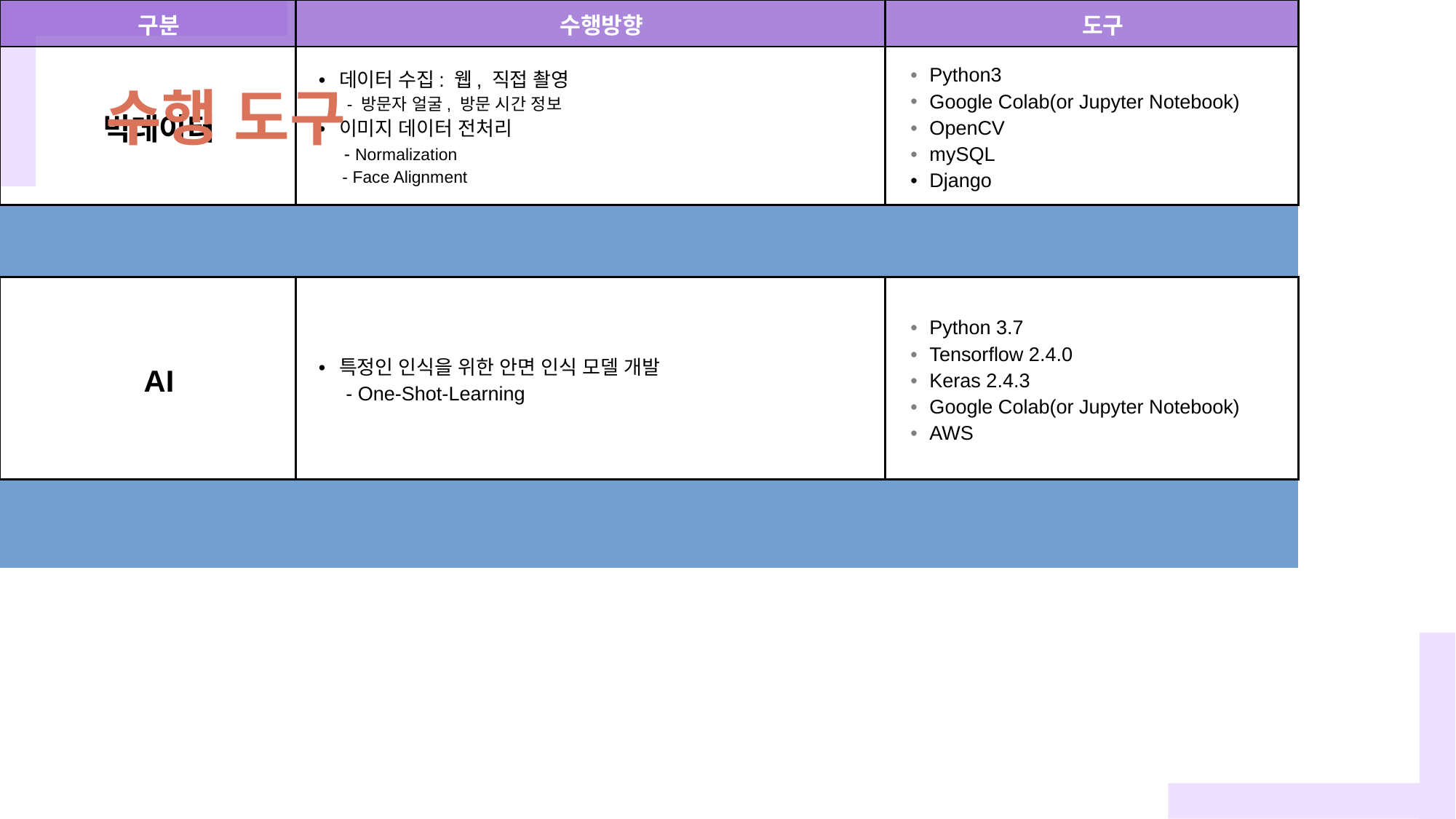

수행 도구
| 구분 | 수행방향 | 도구 |
| --- | --- | --- |
| 빅데이터 | 데이터 수집: 웹, 직접 촬영 - 방문자 얼굴, 방문 시간 정보 이미지 데이터 전처리 - Normalization - Face Alignment | Python3 Google Colab(or Jupyter Notebook) OpenCV mySQL Django |
|  |  |  |
| AI | 특정인 인식을 위한 안면 인식 모델 개발 - One-Shot-Learning | Python 3.7 Tensorflow 2.4.0 Keras 2.4.3 Google Colab(or Jupyter Notebook) AWS |
|  |  |  |
|  |  |  |
| IOT | CCTV 실시간 스트리밍 서비스 현관 앞 물체 탐지 사용자 인터페이스 구현 | 라즈베리파이 파이카메라 초음파 센서 안드로이드 앱 |
| 클라우드 | 인프라 구축 | aws docker django |